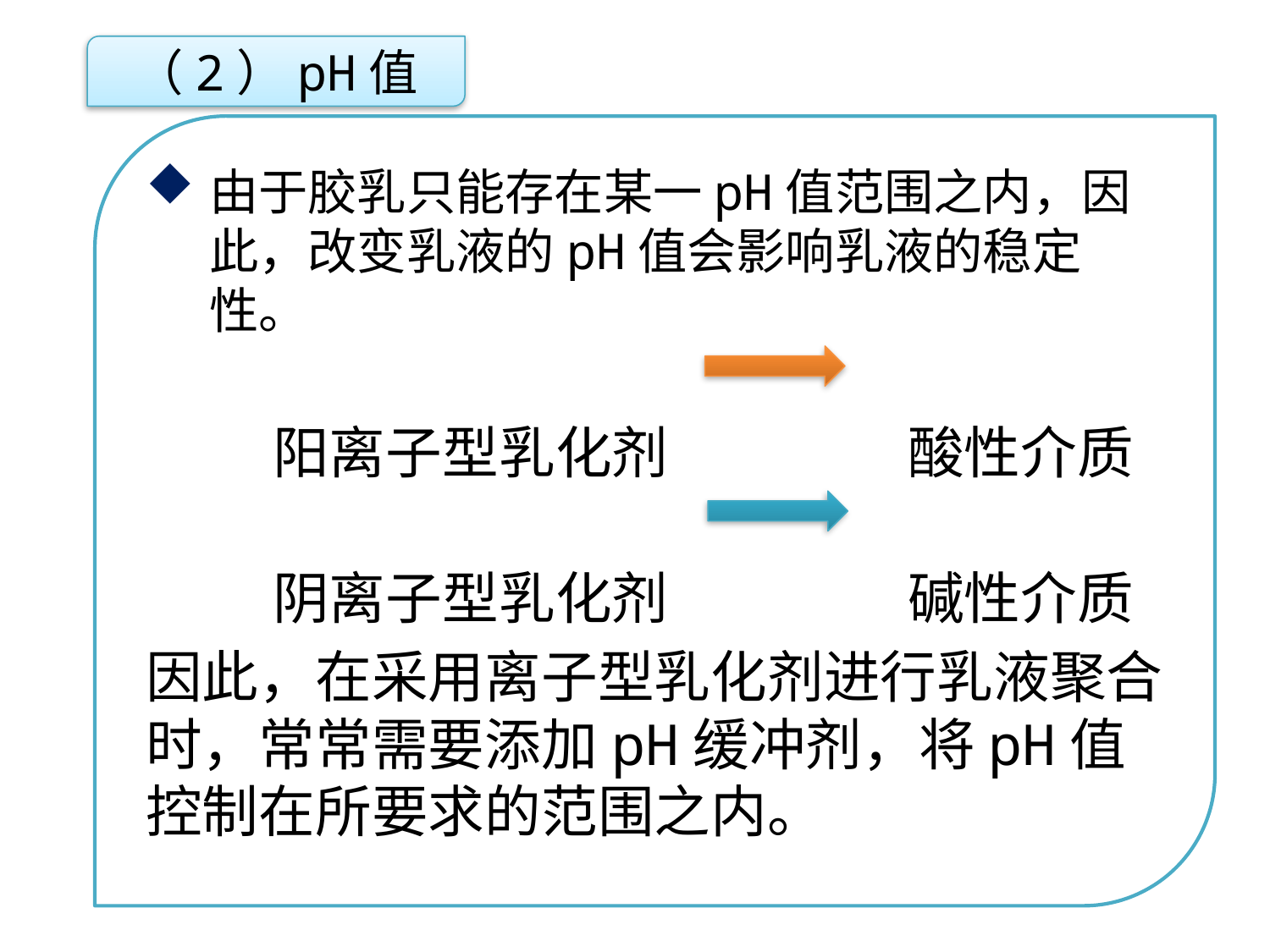

（2）pH值
由于胶乳只能存在某一pH值范围之内，因此，改变乳液的pH值会影响乳液的稳定性。
	阳离子型乳化剂 		酸性介质
	阴离子型乳化剂 		碱性介质
因此，在采用离子型乳化剂进行乳液聚合时，常常需要添加pH缓冲剂，将pH值控制在所要求的范围之内。

点击添加文本

点击添加文本

点击添加文本
点击添加文本